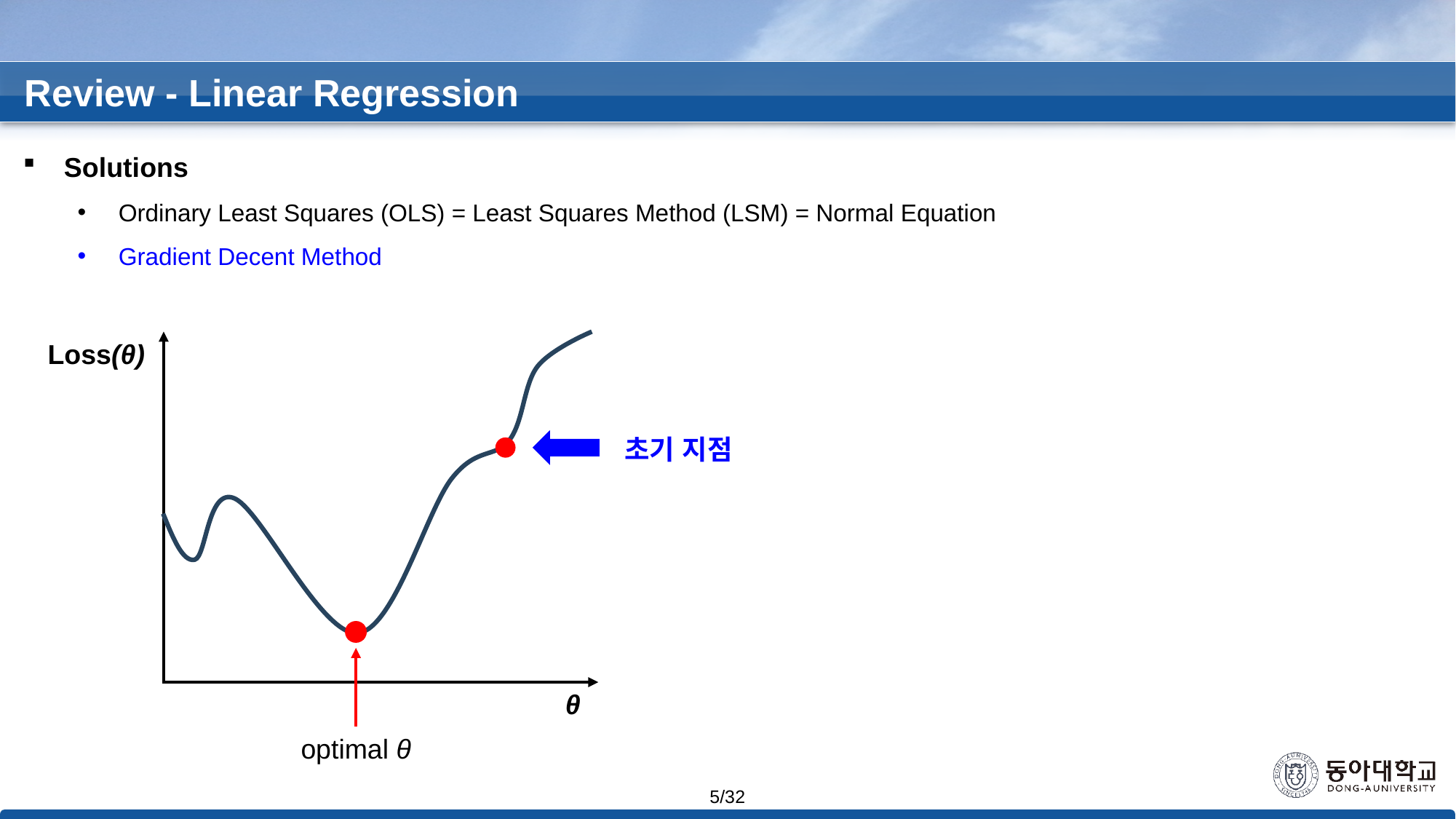

Review - Linear Regression
Solutions
Ordinary Least Squares (OLS) = Least Squares Method (LSM) = Normal Equation
Gradient Decent Method

Loss(θ)

초기 지점

θ
optimal θ